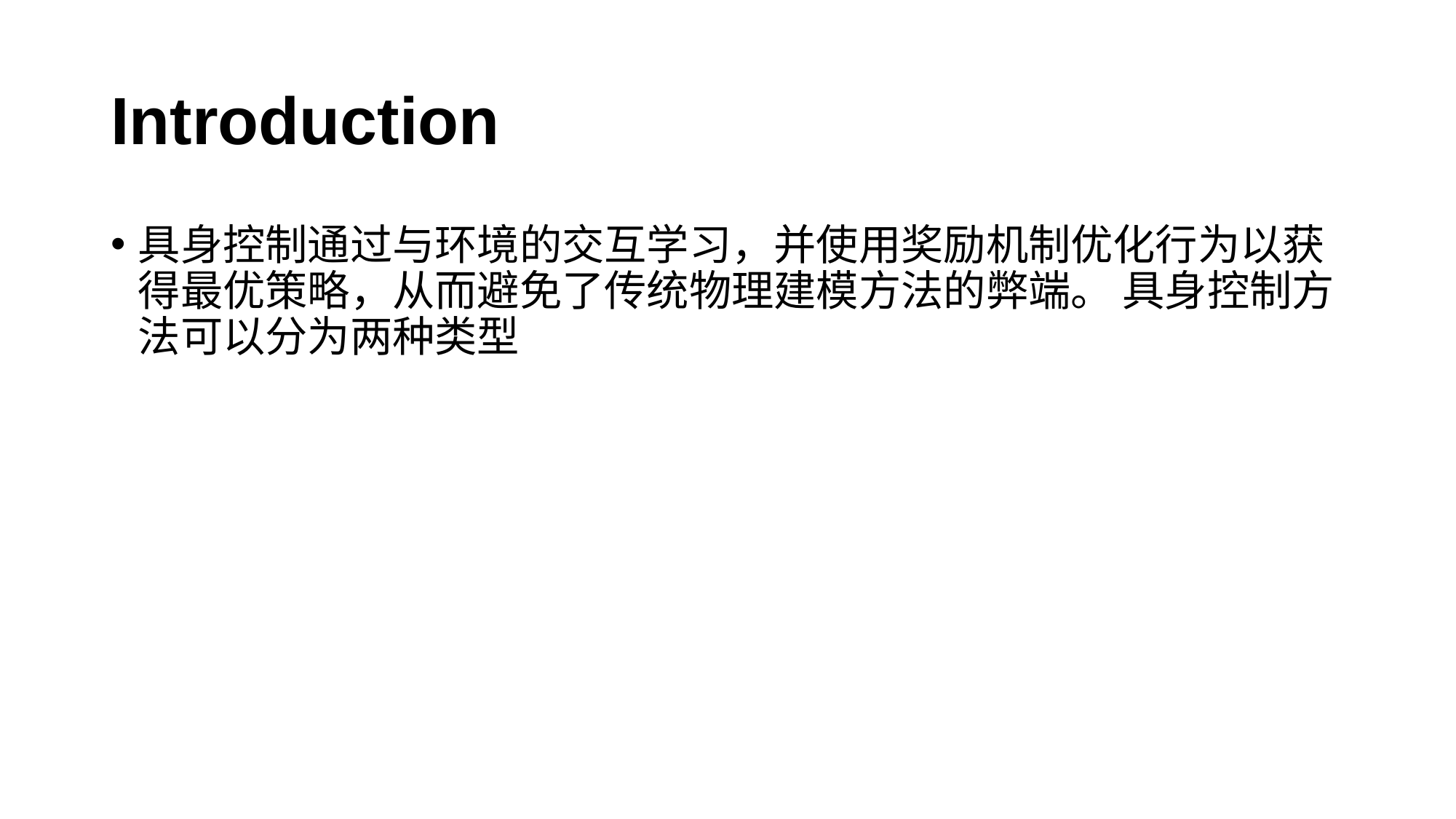

# Introduction
具身控制通过与环境的交互学习，并使用奖励机制优化行为以获得最优策略，从而避免了传统物理建模方法的弊端。 具身控制方法可以分为两种类型